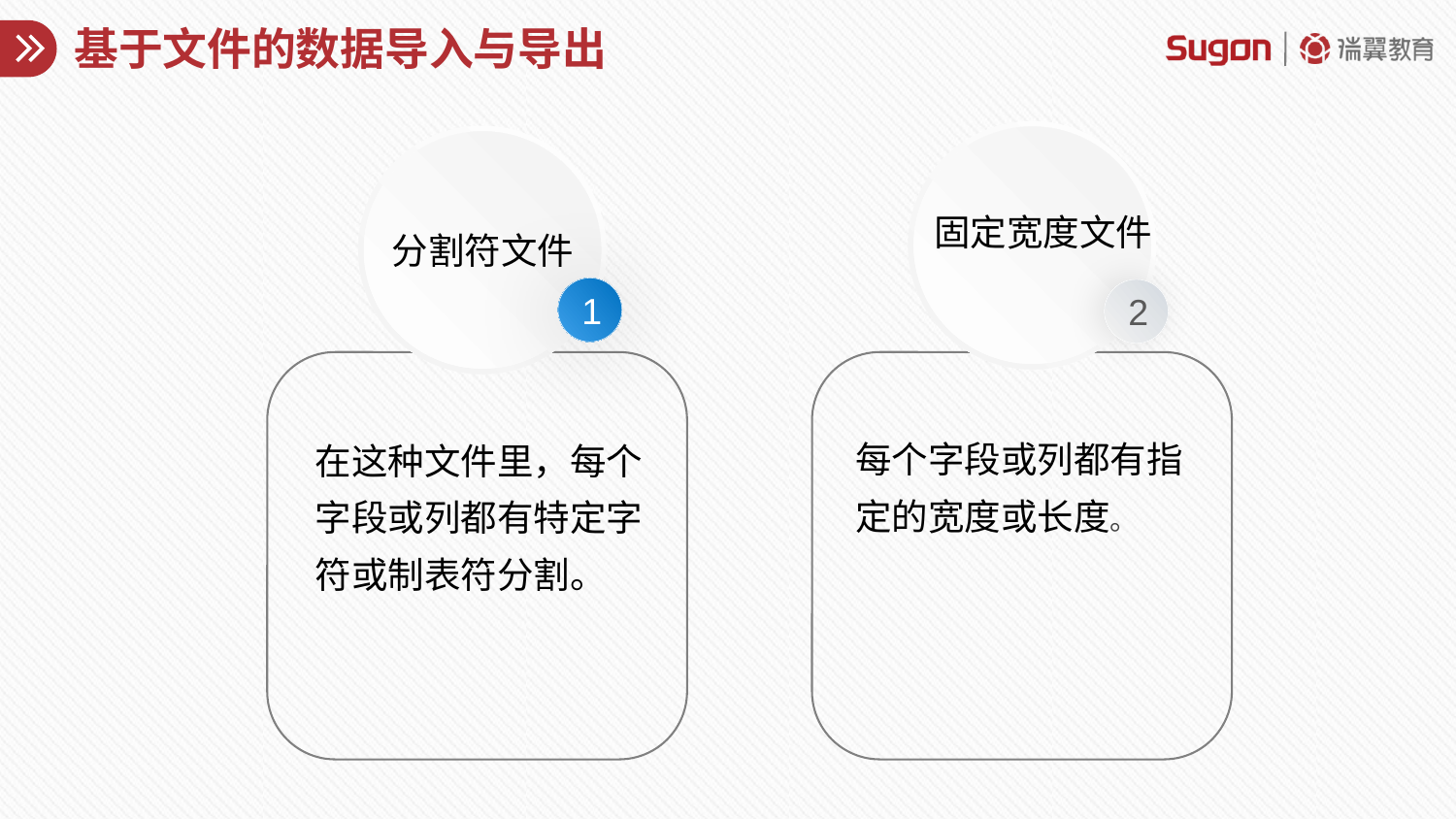

# 基于文件的数据导入与导出

固定宽度文件
分割符文件
1
2

每个字段或列都有指定的宽度或长度。
在这种文件里，每个字段或列都有特定字符或制表符分割。